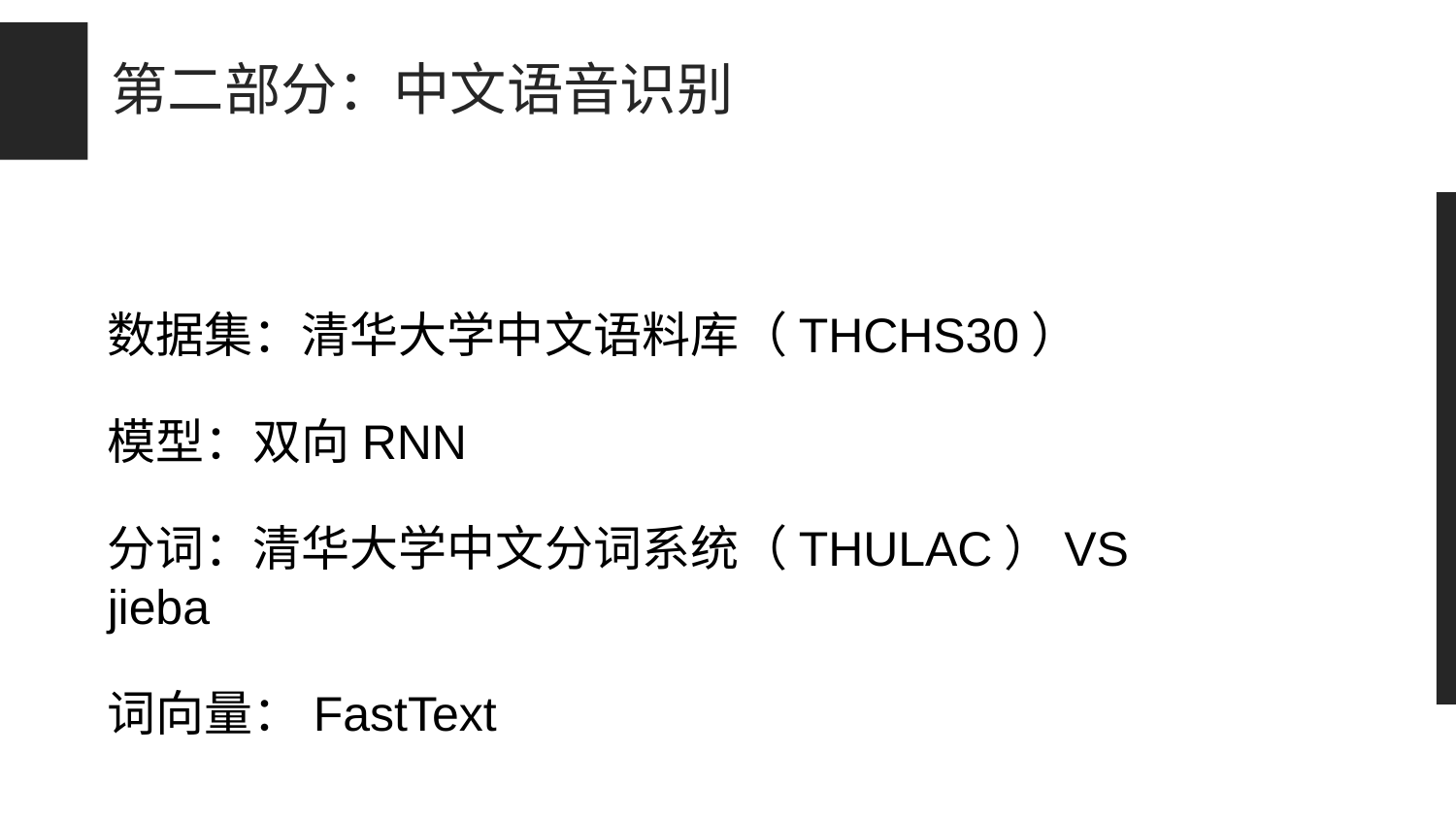

第二部分：中文语音识别
数据集：清华大学中文语料库（THCHS30）
模型：双向RNN
分词：清华大学中文分词系统（THULAC）VS jieba
词向量：FastText